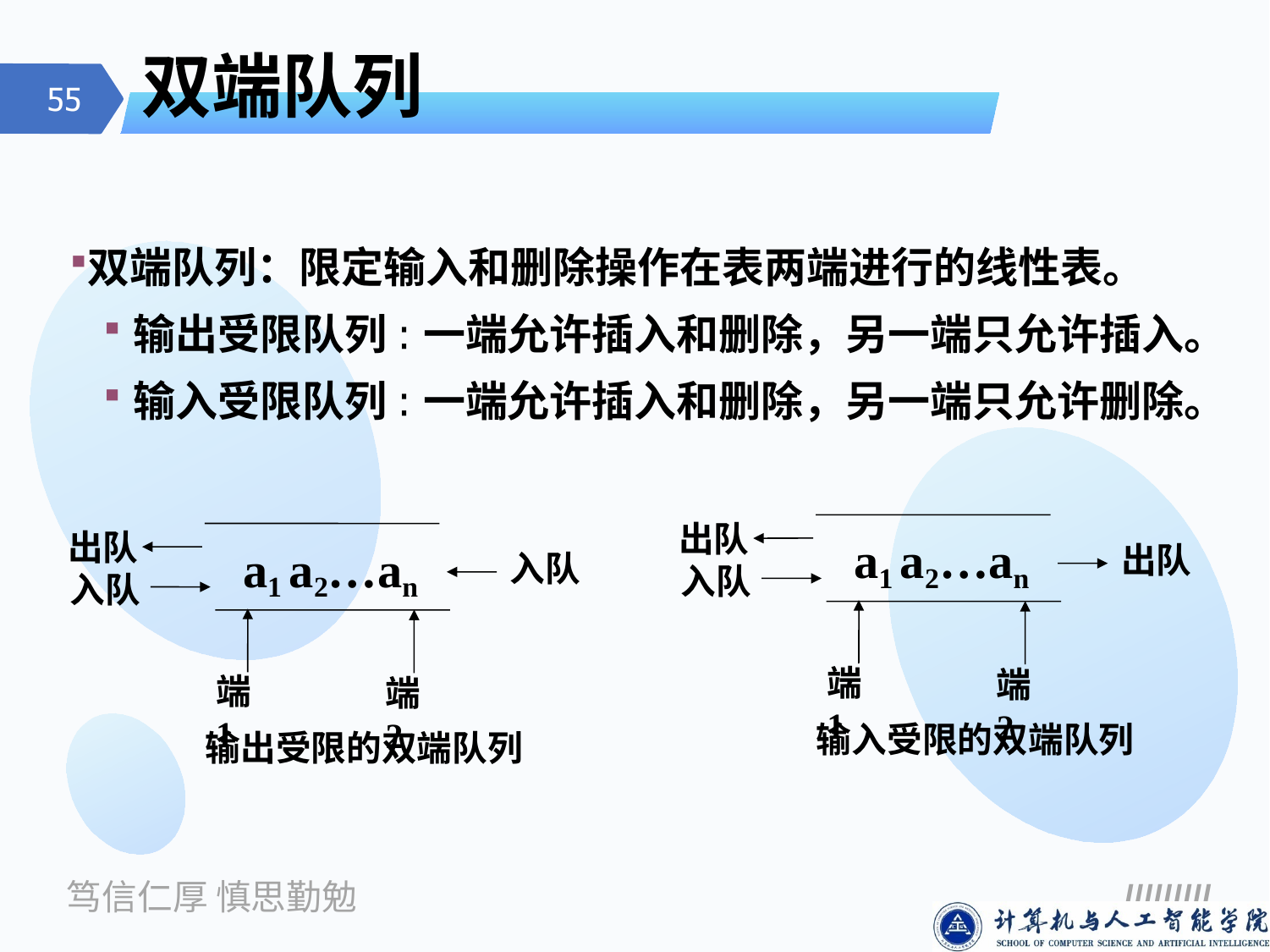

# 双端队列
双端队列：限定输入和删除操作在表两端进行的线性表。
输出受限队列:一端允许插入和删除，另一端只允许插入。
输入受限队列:一端允许插入和删除，另一端只允许删除。
出队

a1 a2…an
出队

入队

端1
端2
输入受限的双端队列
出队

a1 a2…an
入队

入队

端1
端2
输出受限的双端队列